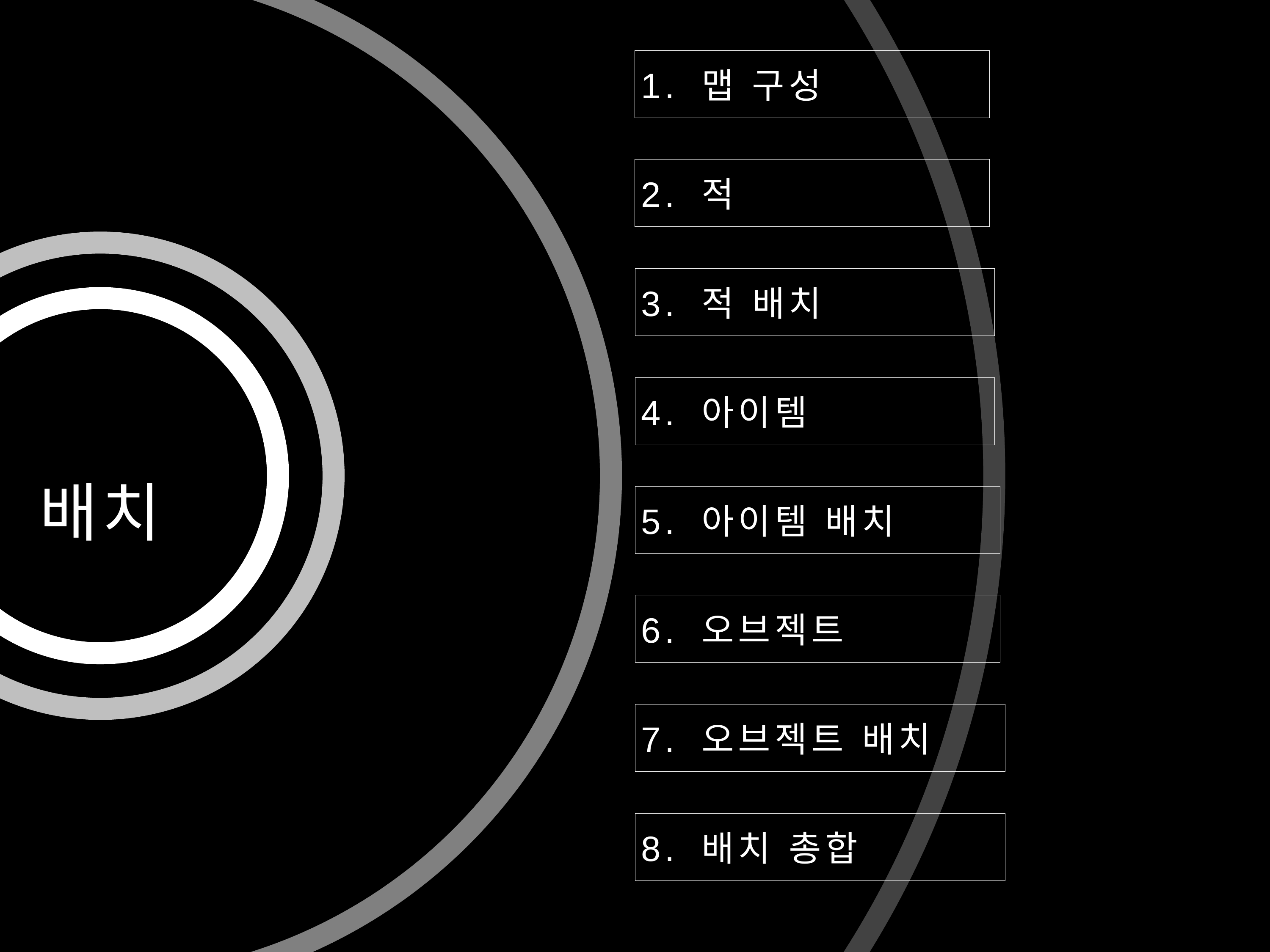

1. 맵 구성
2. 적

3. 적 배치

4. 아이템
배치
5. 아이템 배치
6. 오브젝트
7. 오브젝트 배치
8. 배치 총합